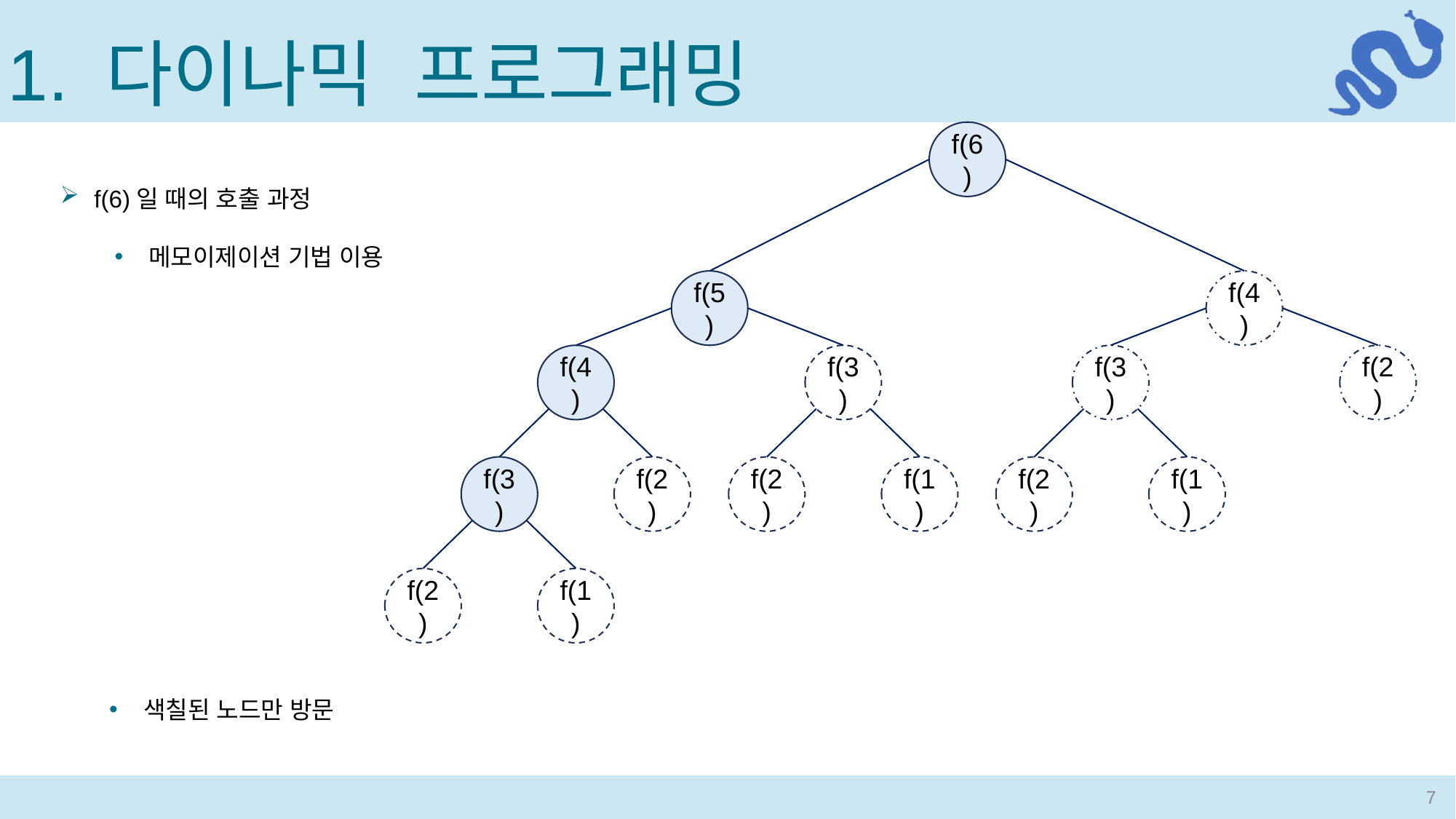

1. 다이나믹  프로그래밍
f(6)
f(5)
f(4)
f(4)
f(3)
f(2)
f(2)
f(1)
f(3)
f(3)
f(2)
f(2)
f(1)
f(2)
f(1)
f(6)일 때의 호출 과정
메모이제이션 기법 이용
색칠된 노드만 방문
7